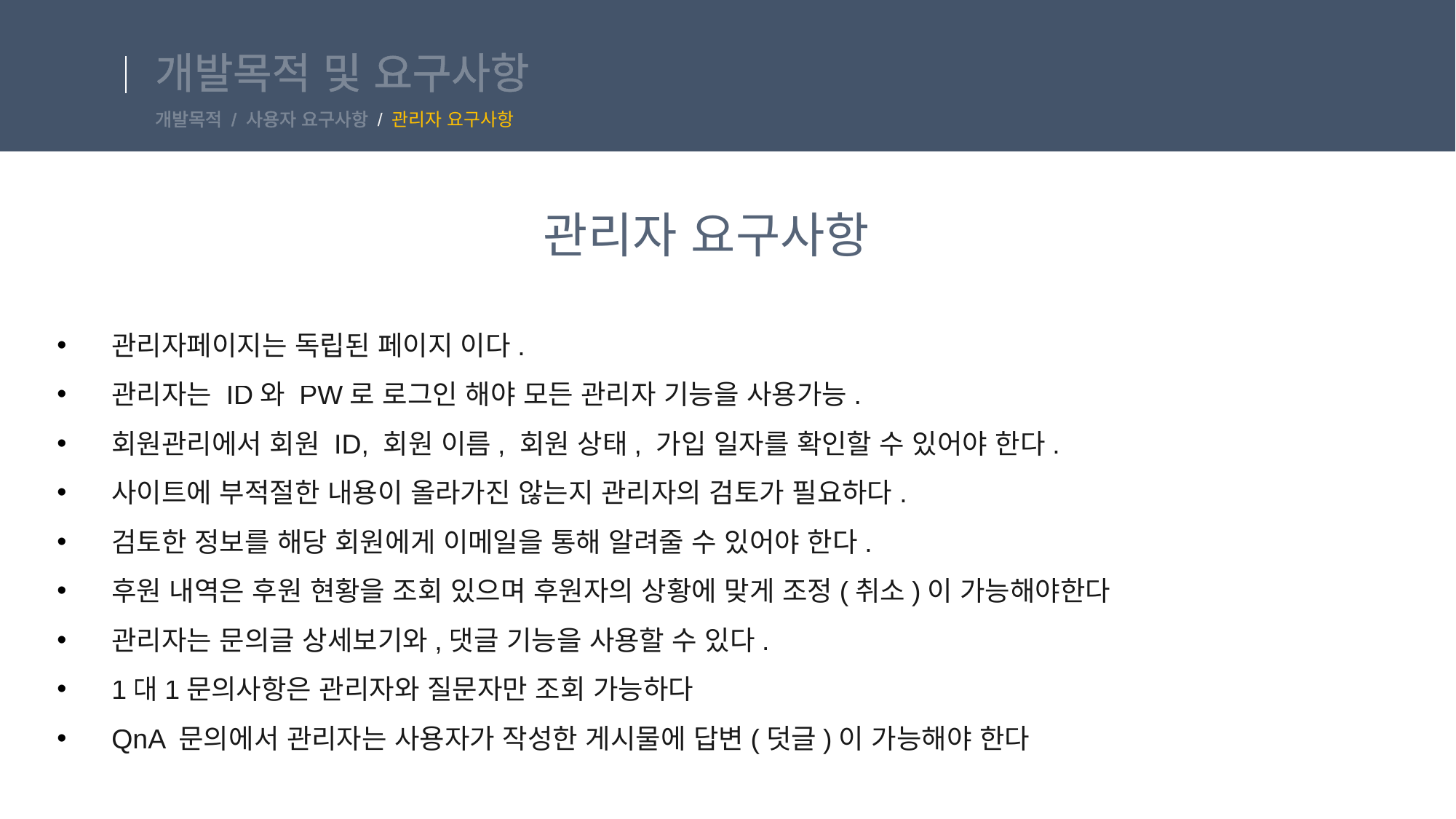

# 개발목적 및 요구사항

개발목적 / 사용자 요구사항 / 관리자 요구사항
관리자 요구사항

관리자페이지는 독립된 페이지 이다.
관리자는 ID와 PW로 로그인 해야 모든 관리자 기능을 사용가능.
회원관리에서 회원 ID, 회원 이름, 회원 상태, 가입 일자를 확인할 수 있어야 한다.
사이트에 부적절한 내용이 올라가진 않는지 관리자의 검토가 필요하다.
검토한 정보를 해당 회원에게 이메일을 통해 알려줄 수 있어야 한다.
후원 내역은 후원 현황을 조회 있으며 후원자의 상황에 맞게 조정(취소)이 가능해야한다
관리자는 문의글 상세보기와,댓글 기능을 사용할 수 있다.
1대1문의사항은 관리자와 질문자만 조회 가능하다
QnA 문의에서 관리자는 사용자가 작성한 게시물에 답변(덧글)이 가능해야 한다